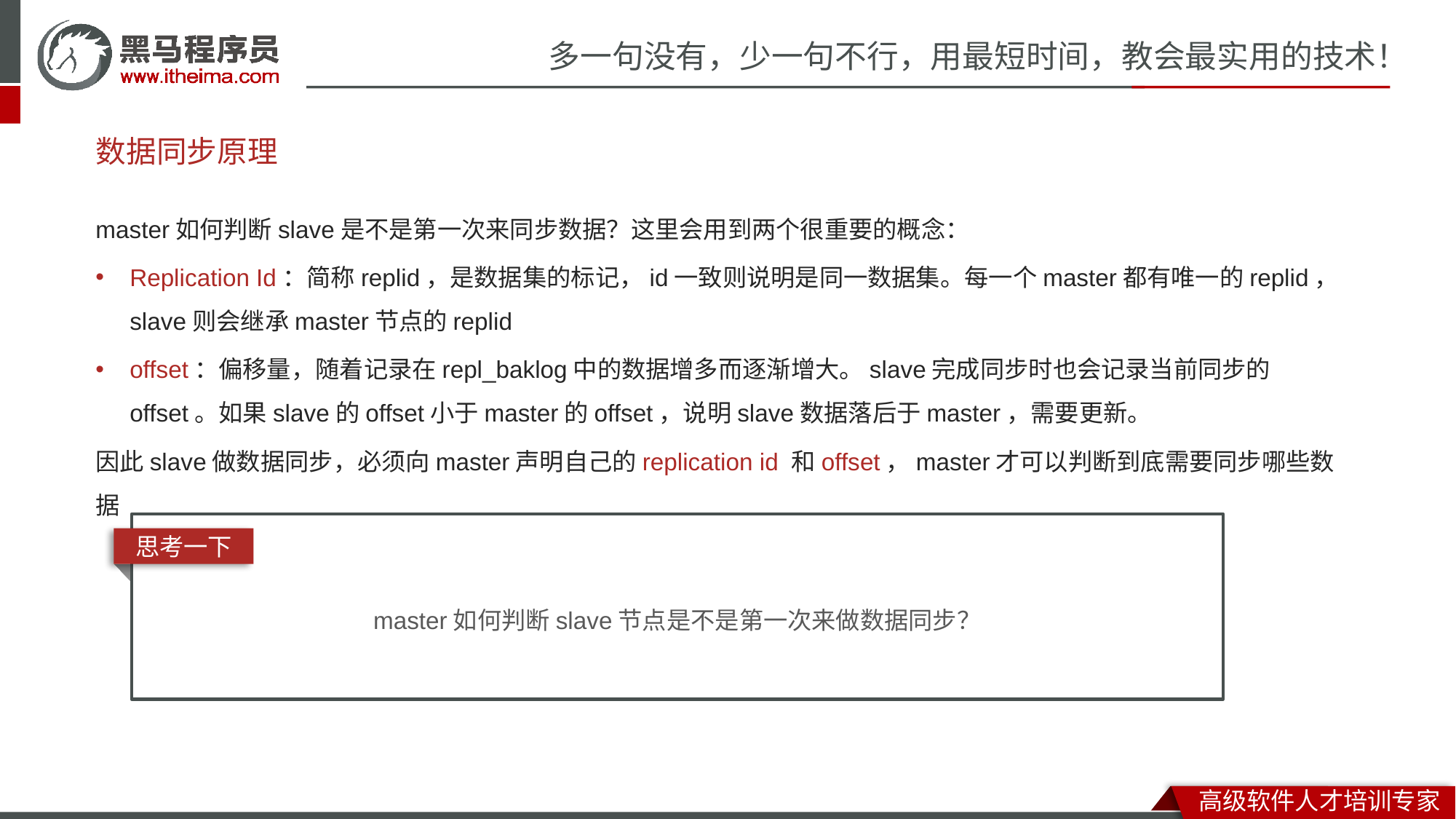

# 数据同步原理
master如何判断slave是不是第一次来同步数据？这里会用到两个很重要的概念：
Replication Id：简称replid，是数据集的标记，id一致则说明是同一数据集。每一个master都有唯一的replid，slave则会继承master节点的replid
offset：偏移量，随着记录在repl_baklog中的数据增多而逐渐增大。slave完成同步时也会记录当前同步的offset。如果slave的offset小于master的offset，说明slave数据落后于master，需要更新。
因此slave做数据同步，必须向master声明自己的replication id 和offset，master才可以判断到底需要同步哪些数据

思考一下

master如何判断slave节点是不是第一次来做数据同步？